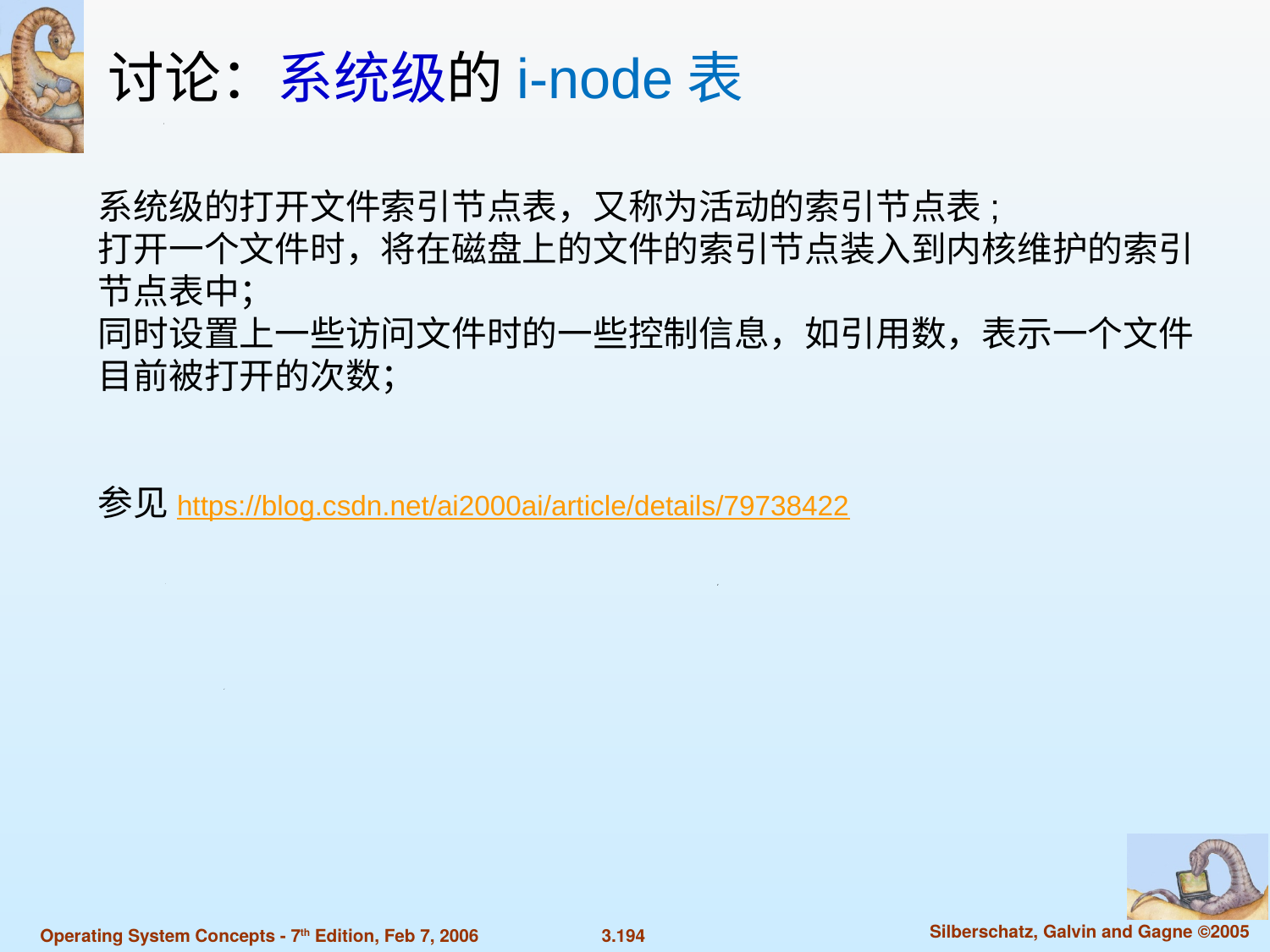

讨论：系统级的i-node表
系统级的打开文件索引节点表，又称为活动的索引节点表;
打开一个文件时，将在磁盘上的文件的索引节点装入到内核维护的索引节点表中；
同时设置上一些访问文件时的一些控制信息，如引用数，表示一个文件目前被打开的次数；

参见https://blog.csdn.net/ai2000ai/article/details/79738422